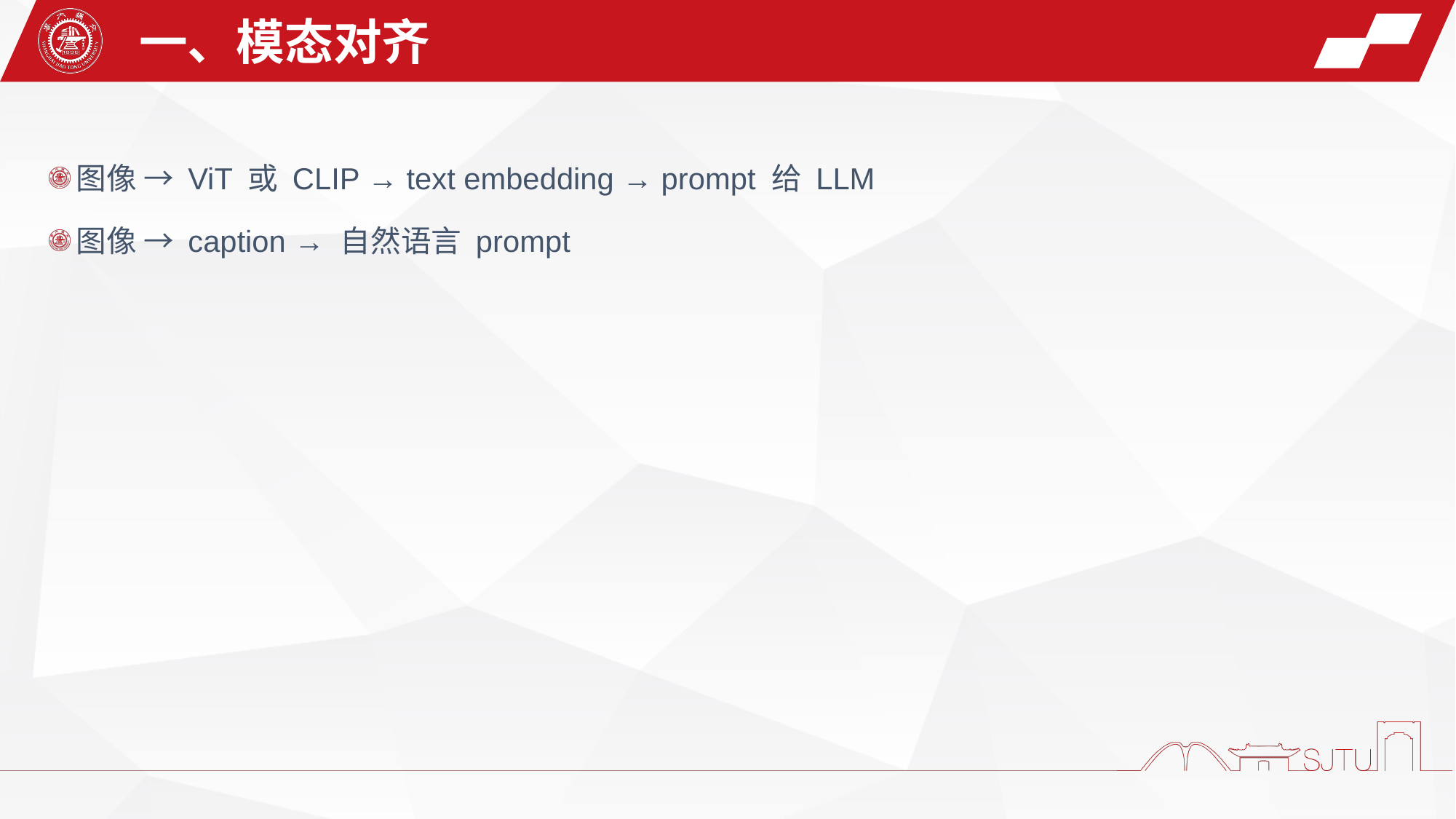

一、模态对齐

图像 → ViT 或 CLIP → text embedding → prompt 给 LLM
图像 → caption → 自然语言 prompt